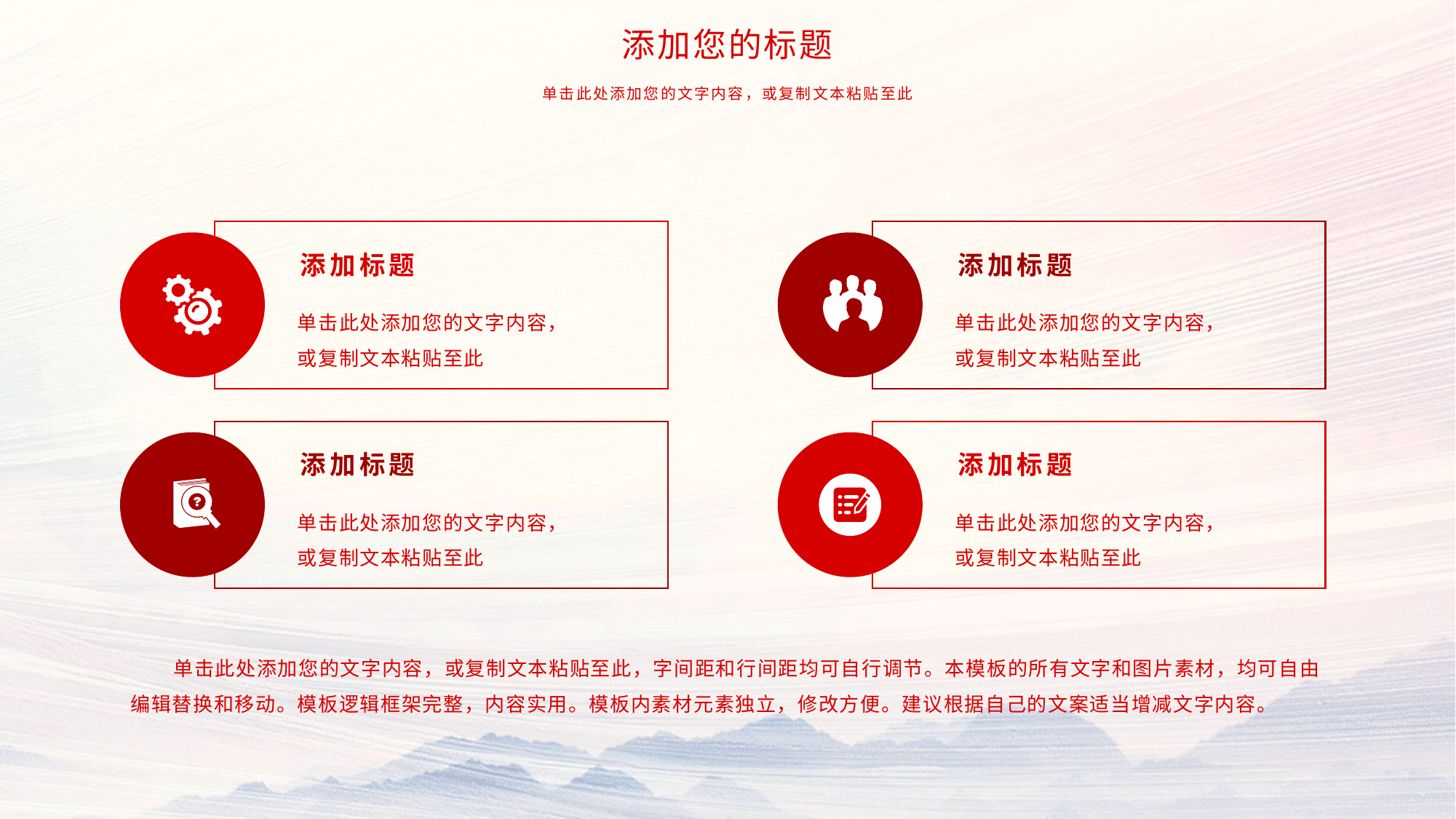

添加您的标题
单击此处添加您的文字内容，或复制文本粘贴至此

添加标题
添加标题

单击此处添加您的文字内容，或复制文本粘贴至此
单击此处添加您的文字内容，或复制文本粘贴至此

添加标题
添加标题

单击此处添加您的文字内容，或复制文本粘贴至此
单击此处添加您的文字内容，或复制文本粘贴至此
单击此处添加您的文字内容，或复制文本粘贴至此，字间距和行间距均可自行调节。本模板的所有文字和图片素材，均可自由编辑替换和移动。模板逻辑框架完整，内容实用。模板内素材元素独立，修改方便。建议根据自己的文案适当增减文字内容。